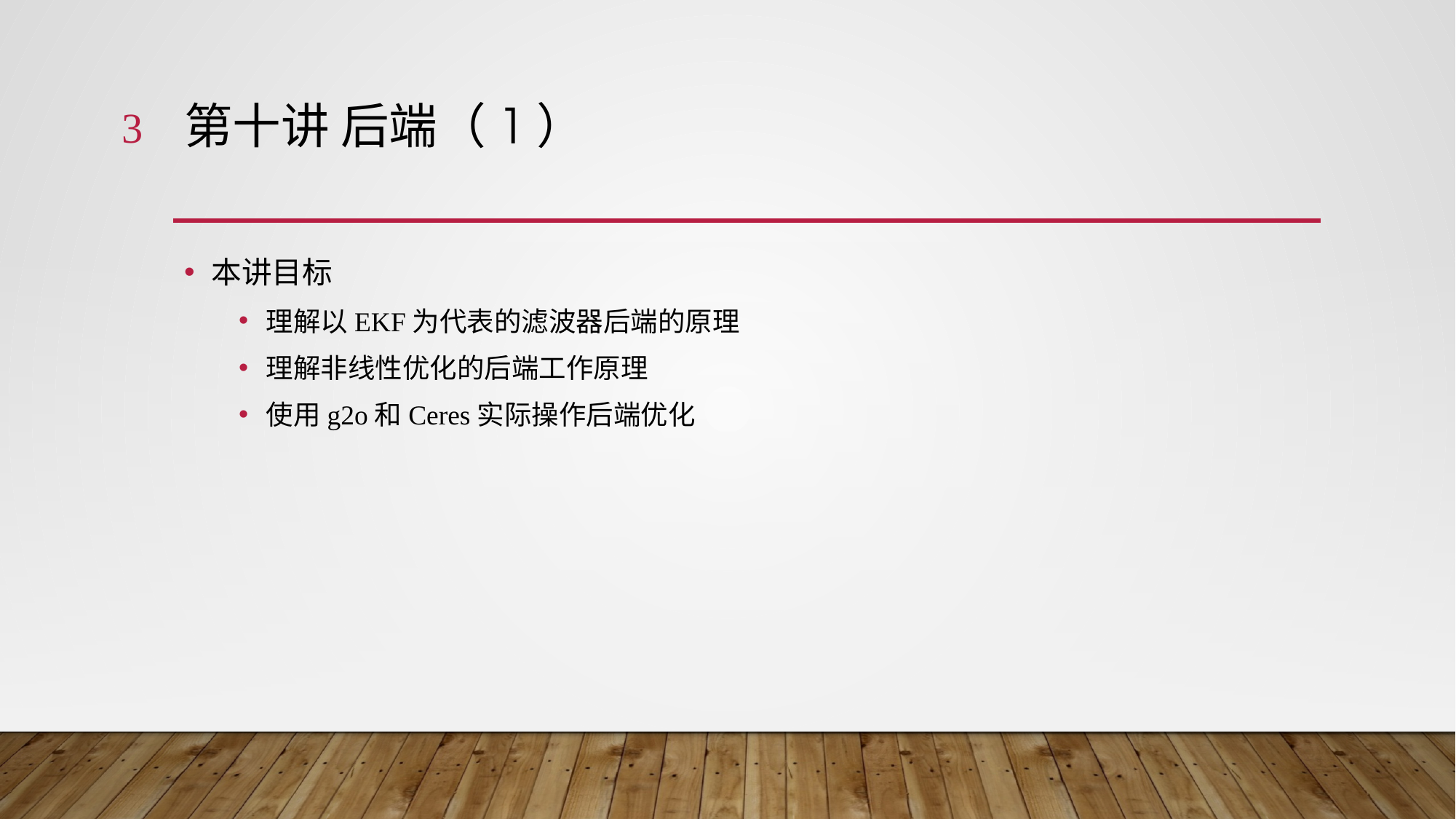

3
# 第十讲 后端（1）
本讲目标
理解以EKF为代表的滤波器后端的原理
理解非线性优化的后端工作原理
使用g2o和Ceres实际操作后端优化